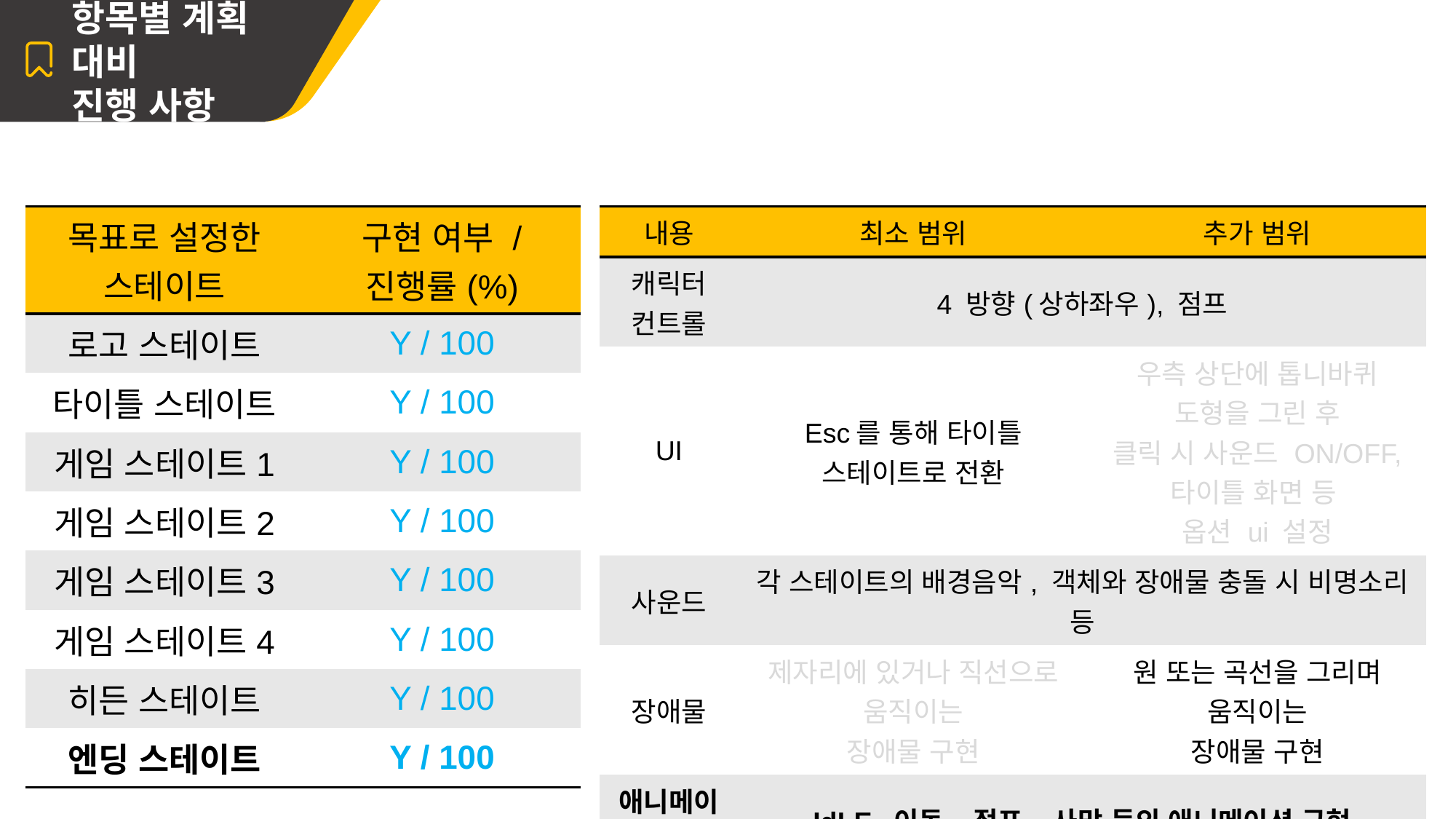

항목별 계획 대비
진행 사항

| 목표로 설정한 스테이트 | 구현 여부 / 진행률(%) |
| --- | --- |
| 로고 스테이트 | Y / 100 |
| 타이틀 스테이트 | Y / 100 |
| 게임 스테이트1 | Y / 100 |
| 게임 스테이트2 | Y / 100 |
| 게임 스테이트3 | Y / 100 |
| 게임 스테이트4 | Y / 100 |
| 히든 스테이트 | Y / 100 |
| 엔딩 스테이트 | Y / 100 |
| 내용 | 최소 범위 | 추가 범위 |
| --- | --- | --- |
| 캐릭터 컨트롤 | 4 방향(상하좌우), 점프 |  |
| UI | Esc를 통해 타이틀 스테이트로 전환 | 우측 상단에 톱니바퀴 도형을 그린 후 클릭 시 사운드 ON/OFF, 타이틀 화면 등 옵션 ui 설정 |
| 사운드 | 각 스테이트의 배경음악, 객체와 장애물 충돌 시 비명소리 등 |  |
| 장애물 | 제자리에 있거나 직선으로 움직이는 장애물 구현 | 원 또는 곡선을 그리며 움직이는 장애물 구현 |
| 애니메이션 | IdLE, 이동, 점프, 사망 등의 애니메이션 구현 |  |